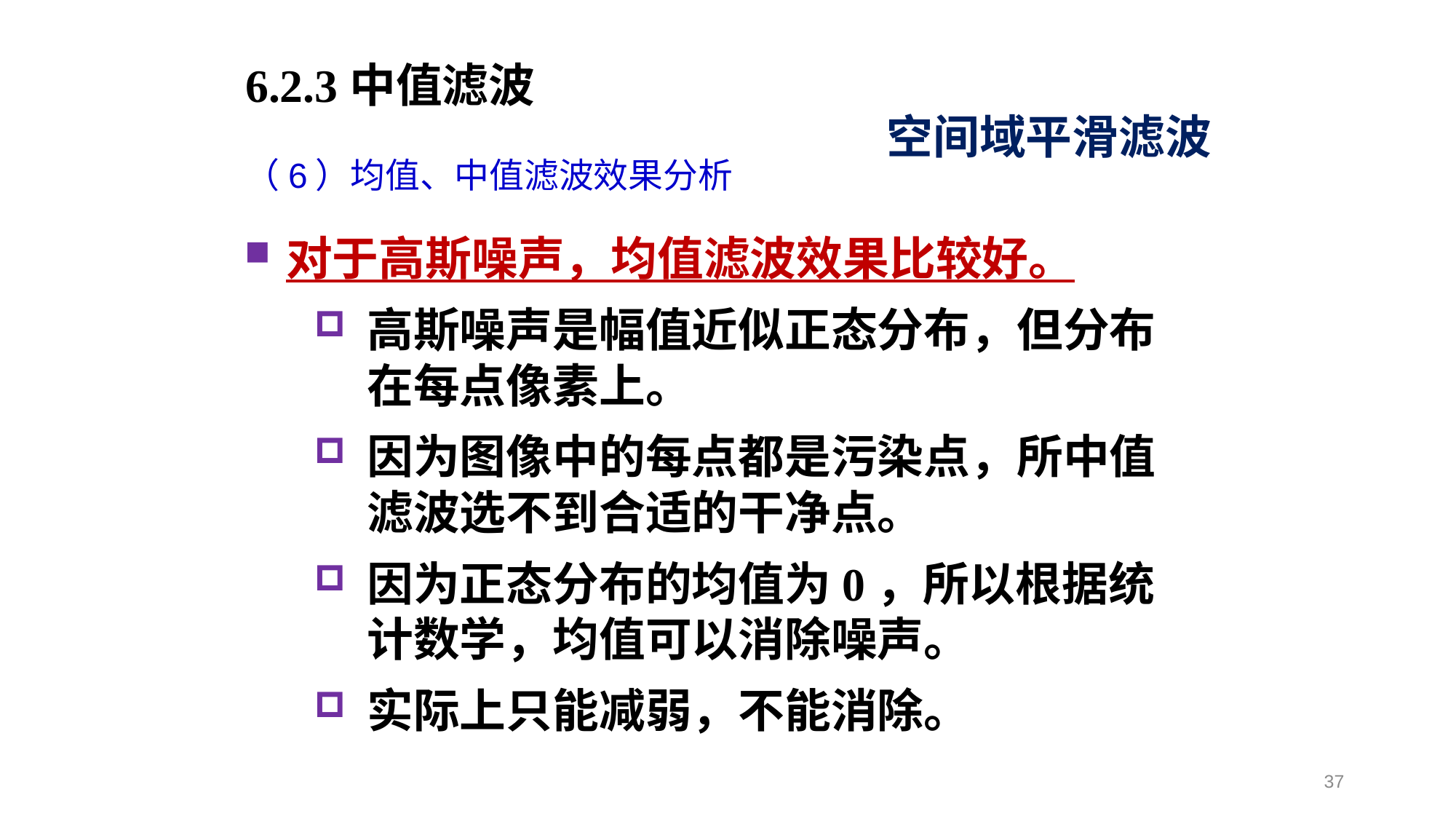

6.2.3中值滤波
空间域平滑滤波
（6）均值、中值滤波效果分析
对于高斯噪声，均值滤波效果比较好。
高斯噪声是幅值近似正态分布，但分布在每点像素上。
因为图像中的每点都是污染点，所中值滤波选不到合适的干净点。
因为正态分布的均值为0，所以根据统计数学，均值可以消除噪声。
实际上只能减弱，不能消除。
37